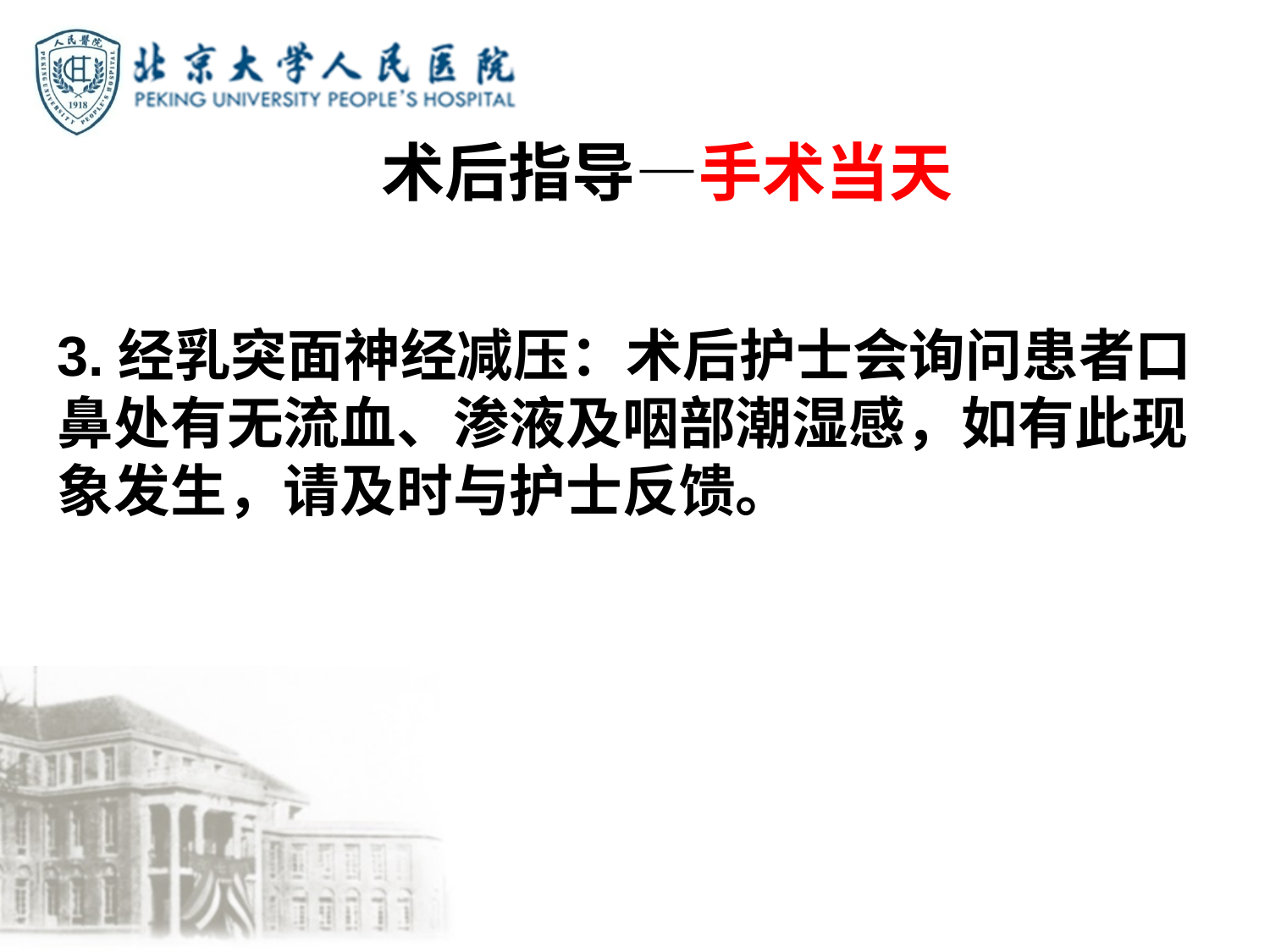

术后指导—手术当天

3.经乳突面神经减压：术后护士会询问患者口鼻处有无流血、渗液及咽部潮湿感，如有此现象发生，请及时与护士反馈。